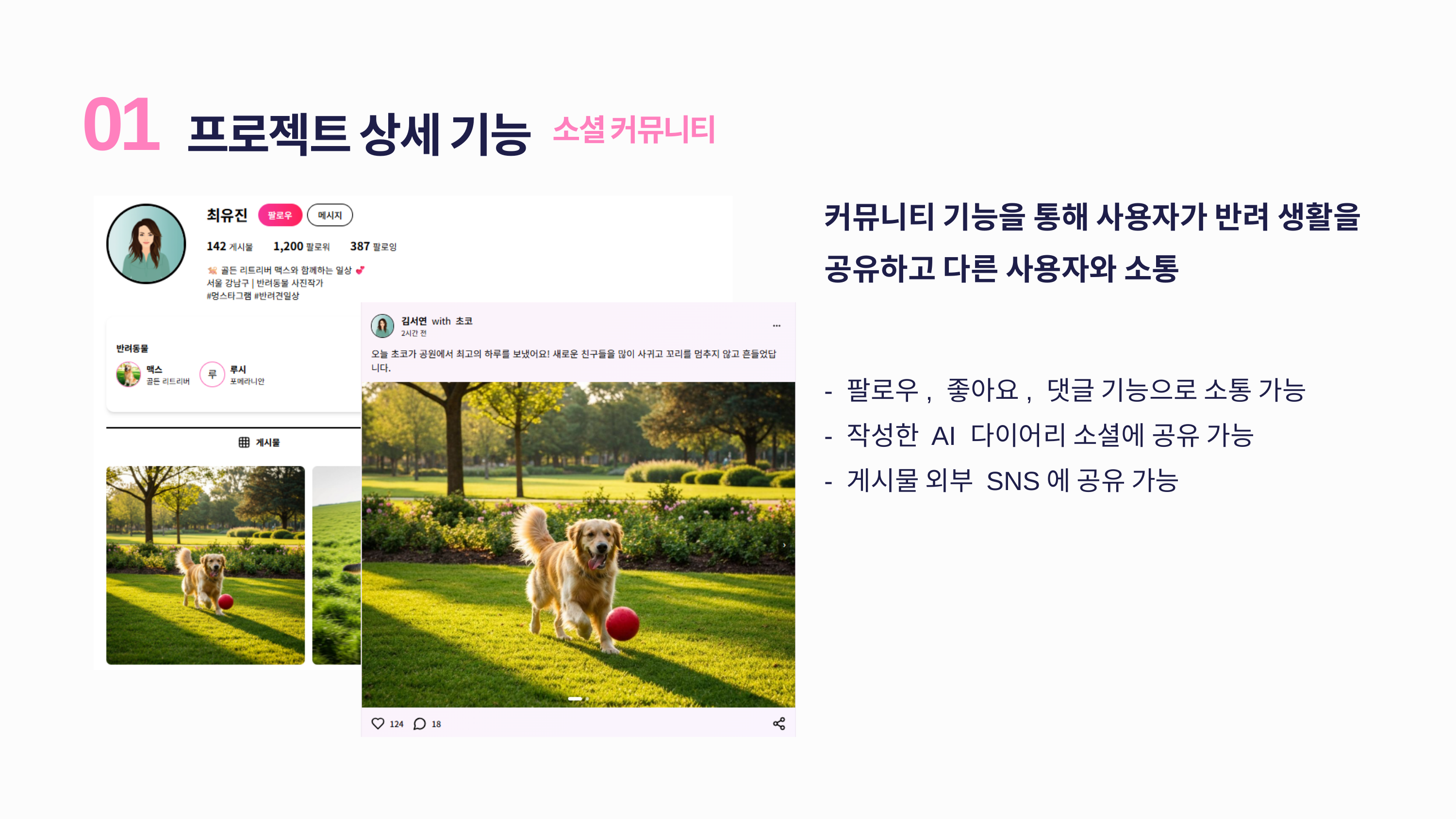

프로젝트 상세 기능
01
소셜 커뮤니티
커뮤니티 기능을 통해 사용자가 반려 생활을 공유하고 다른 사용자와 소통

- 팔로우, 좋아요, 댓글 기능으로 소통 가능
- 작성한 AI 다이어리 소셜에 공유 가능
- 게시물 외부 SNS에 공유 가능